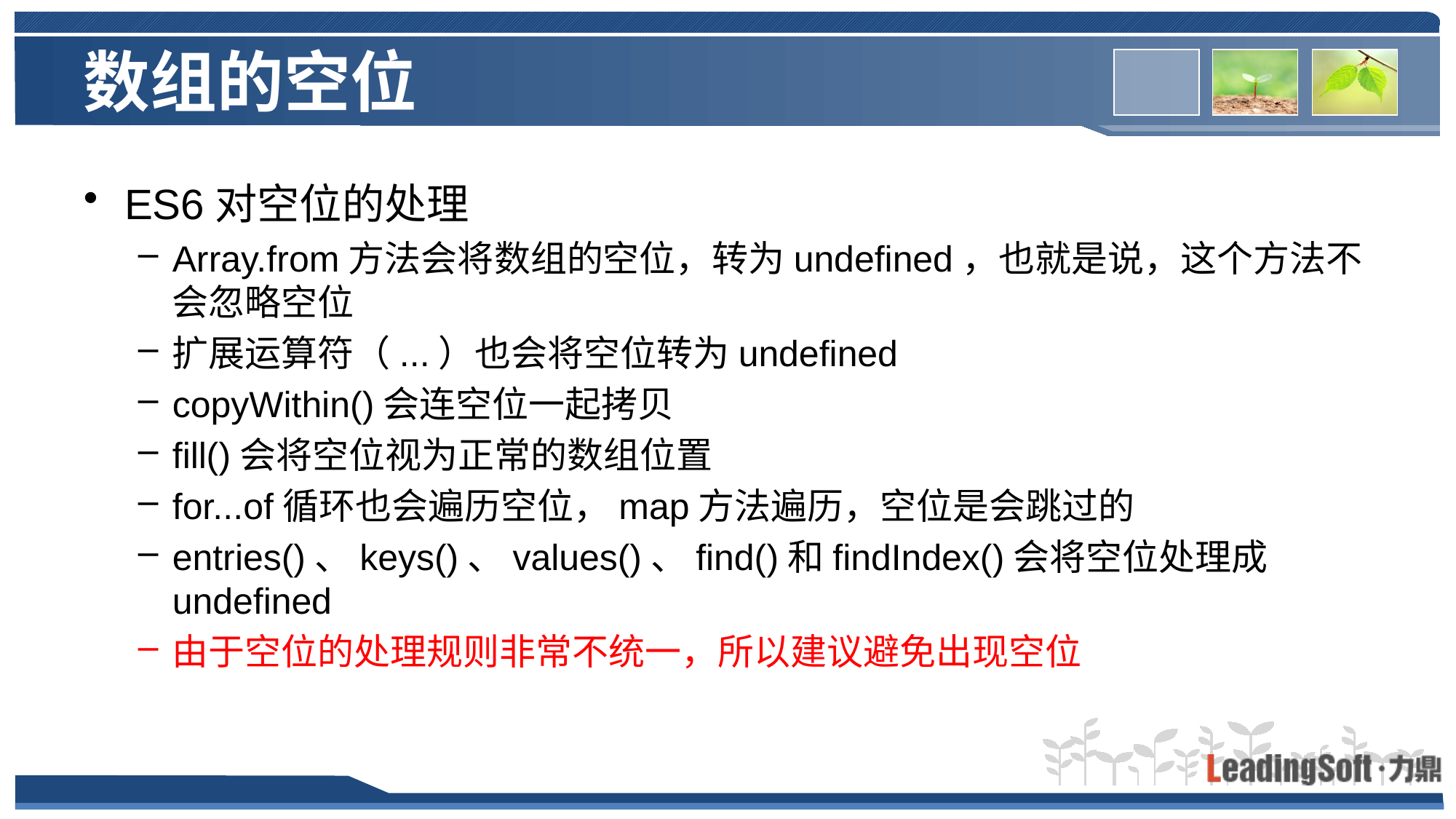

# 数组的空位
ES6对空位的处理
Array.from方法会将数组的空位，转为undefined，也就是说，这个方法不会忽略空位
扩展运算符（...）也会将空位转为undefined
copyWithin()会连空位一起拷贝
fill()会将空位视为正常的数组位置
for...of循环也会遍历空位，map方法遍历，空位是会跳过的
entries()、keys()、values()、find()和findIndex()会将空位处理成undefined
由于空位的处理规则非常不统一，所以建议避免出现空位